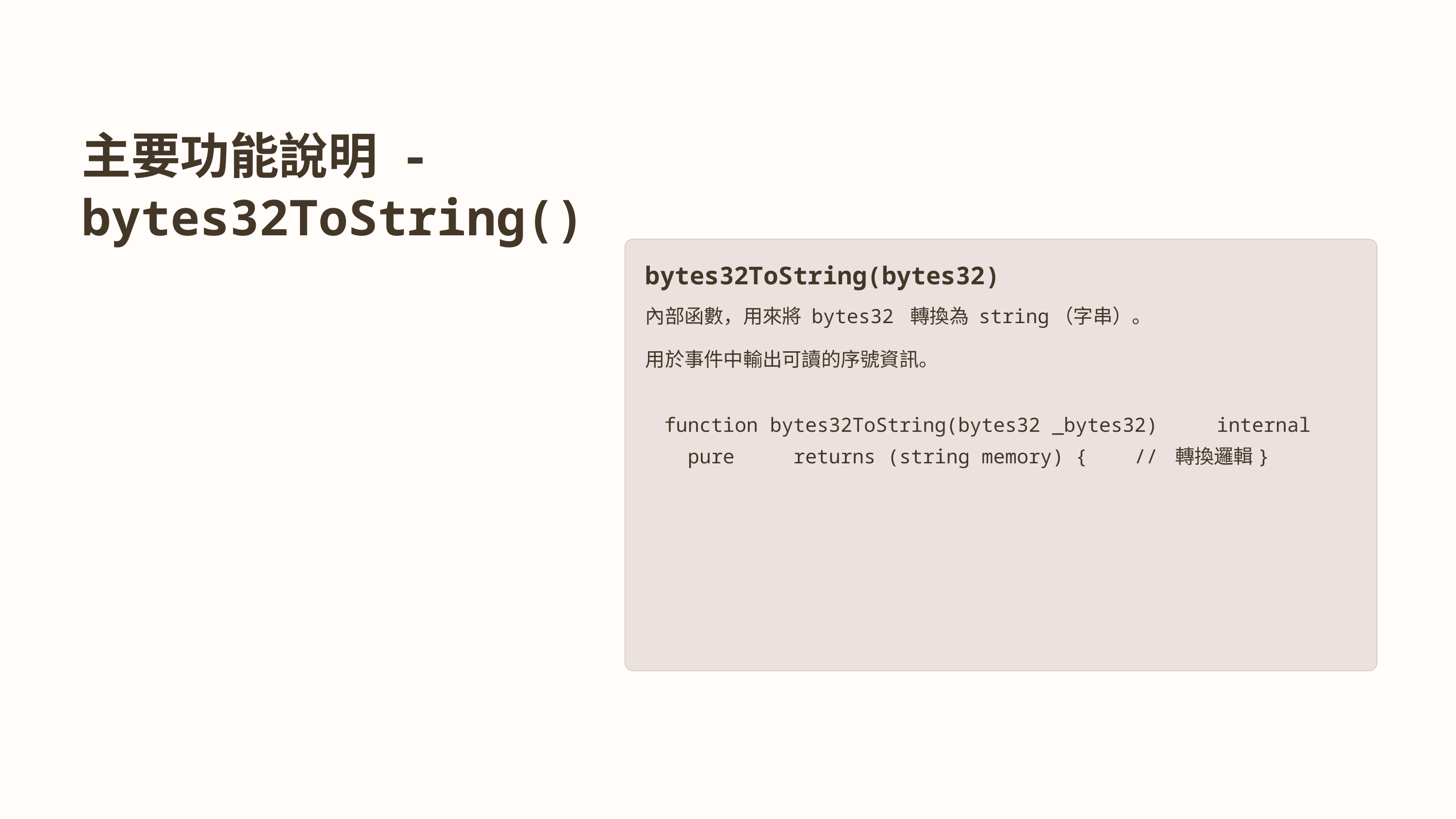

主要功能說明 - bytes32ToString()

bytes32ToString(bytes32)
內部函數，用來將 bytes32 轉換為 string（字串）。
用於事件中輸出可讀的序號資訊。

function bytes32ToString(bytes32 _bytes32)     internal     pure     returns (string memory) {    // 轉換邏輯}